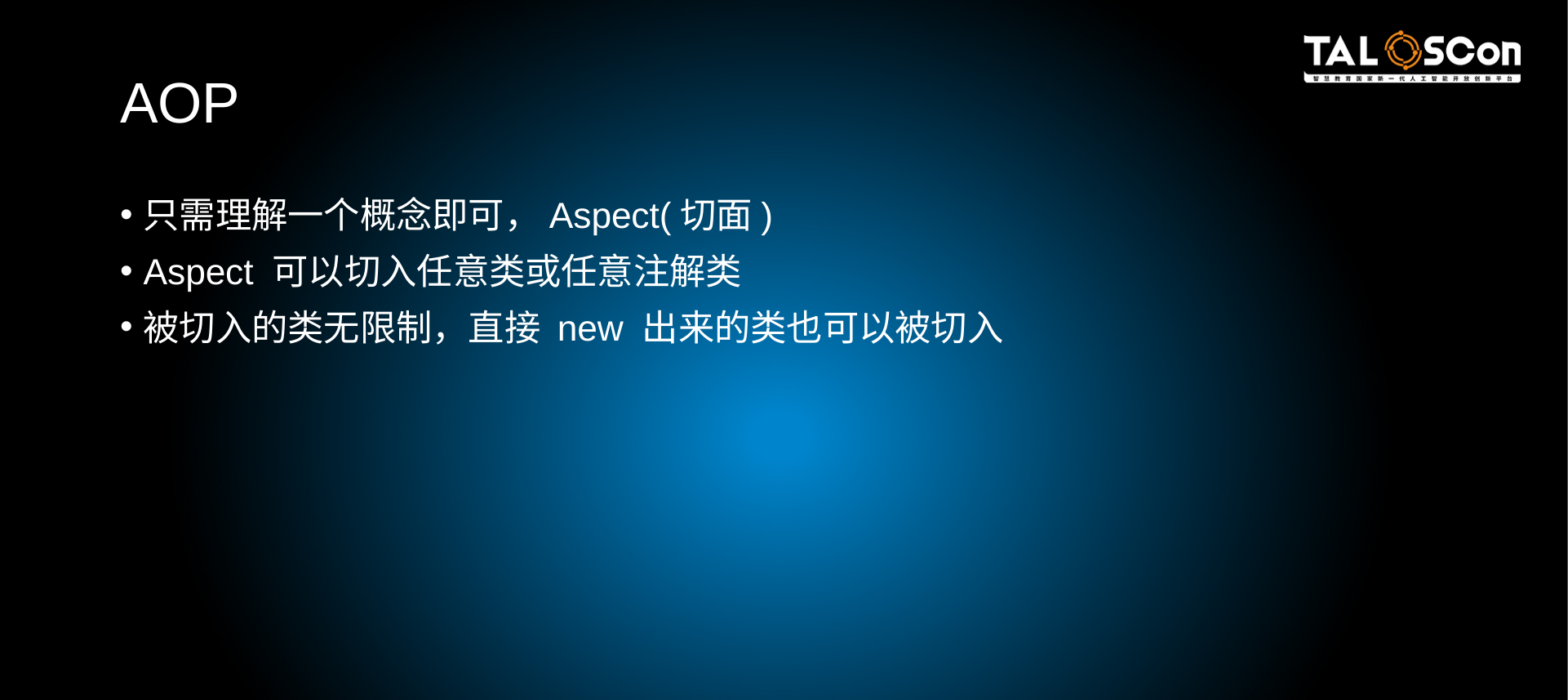

# AOP
只需理解一个概念即可，Aspect(切面)
Aspect 可以切入任意类或任意注解类
被切入的类无限制，直接 new 出来的类也可以被切入